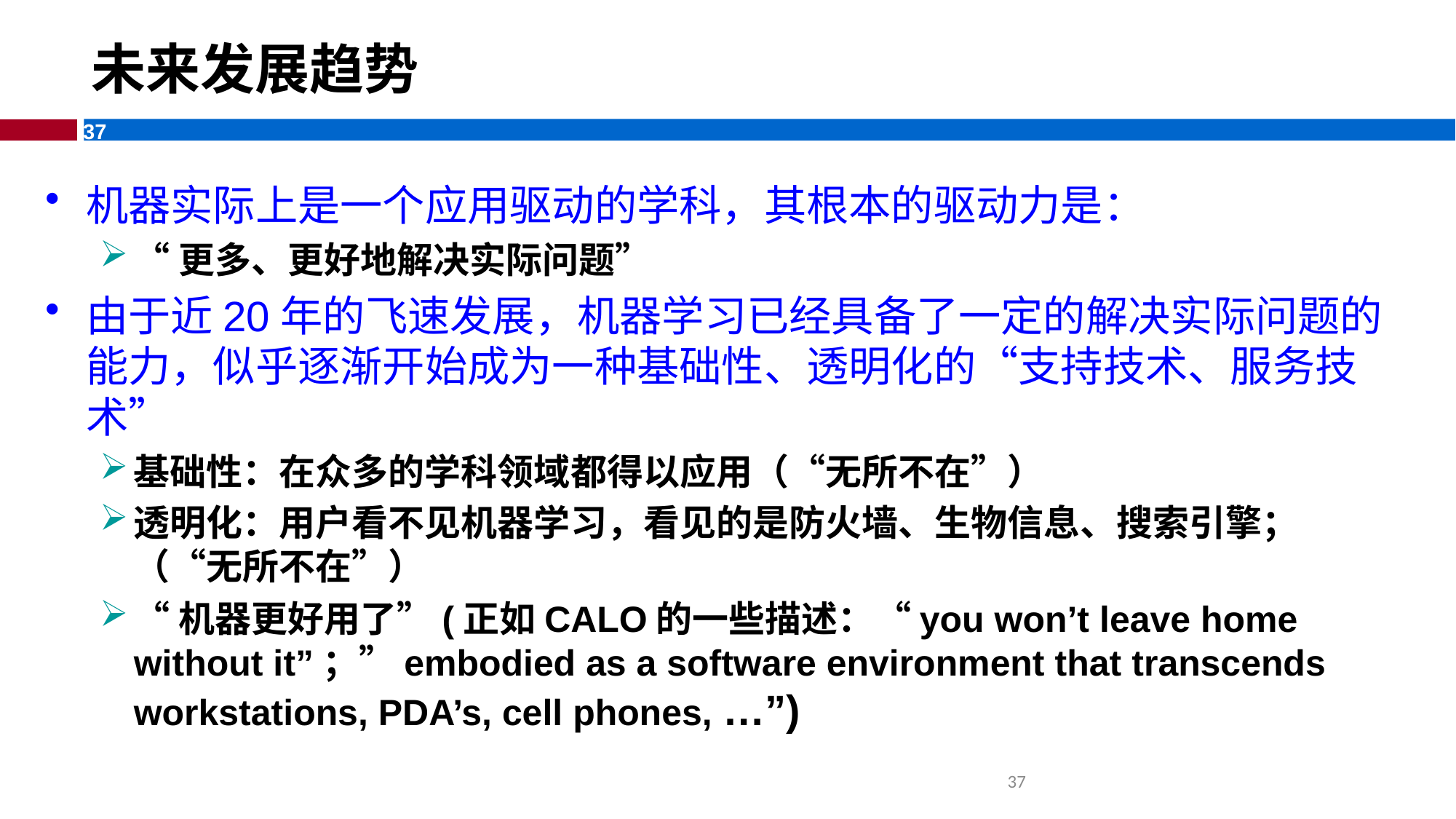

# 未来发展趋势
机器实际上是一个应用驱动的学科，其根本的驱动力是：
“更多、更好地解决实际问题”
由于近20年的飞速发展，机器学习已经具备了一定的解决实际问题的能力，似乎逐渐开始成为一种基础性、透明化的“支持技术、服务技术”
基础性：在众多的学科领域都得以应用（“无所不在”）
透明化：用户看不见机器学习，看见的是防火墙、生物信息、搜索引擎；（“无所不在”）
“机器更好用了”(正如CALO的一些描述：“you won’t leave home without it”；”embodied as a software environment that transcends workstations, PDA’s, cell phones, …”)
37